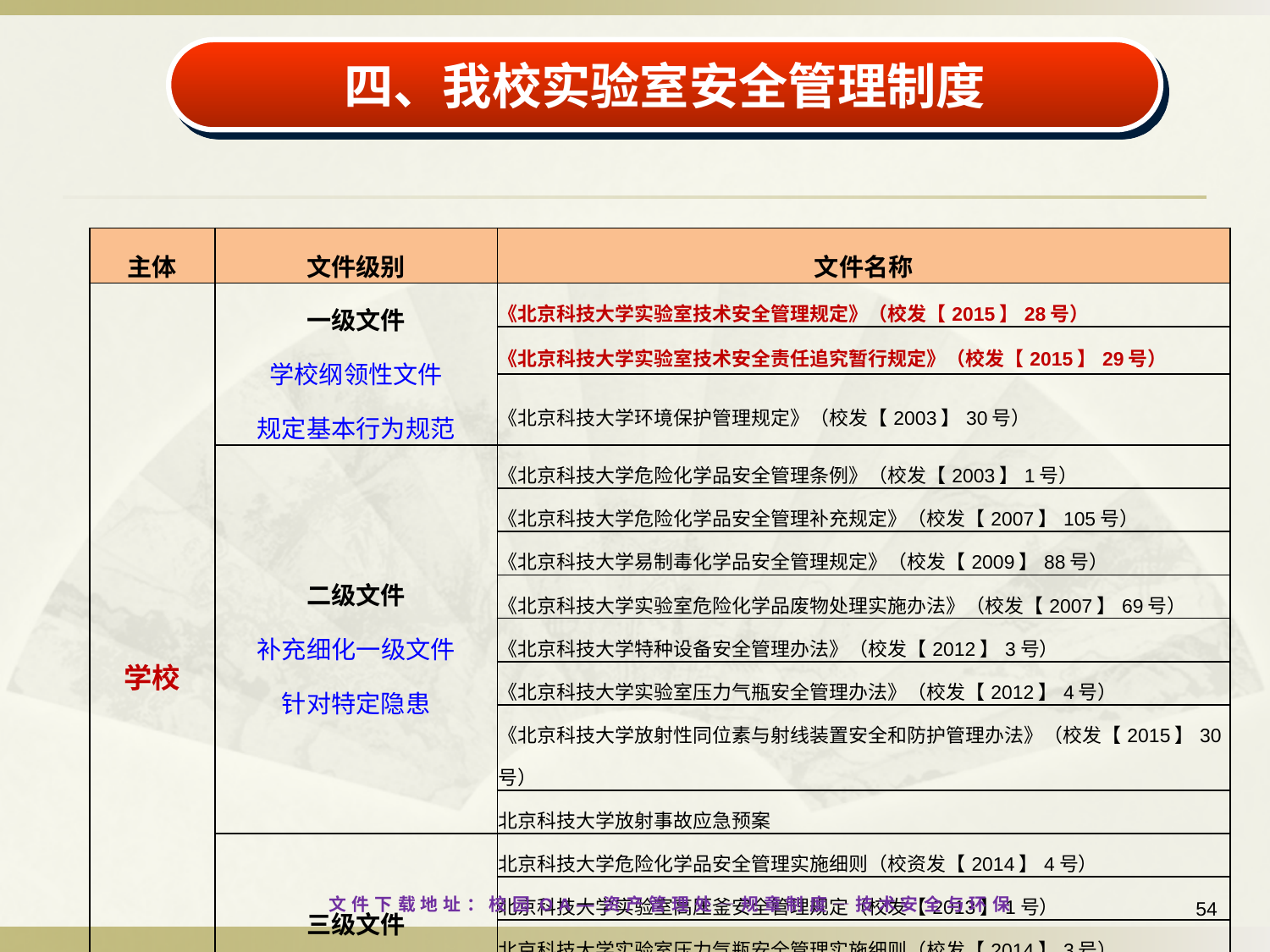

四、我校实验室安全管理制度
| 主体 | 文件级别 | 文件名称 |
| --- | --- | --- |
| 学校 | 一级文件 学校纲领性文件 规定基本行为规范 | 《北京科技大学实验室技术安全管理规定》（校发【2015】28号） |
|  |  | 《北京科技大学实验室技术安全责任追究暂行规定》（校发【2015】29号） |
|  |  | 《北京科技大学环境保护管理规定》（校发【2003】30号） |
|  | 二级文件 补充细化一级文件 针对特定隐患 | 《北京科技大学危险化学品安全管理条例》（校发【2003】1号） |
|  |  | 《北京科技大学危险化学品安全管理补充规定》（校发【2007】105号） |
|  |  | 《北京科技大学易制毒化学品安全管理规定》（校发【2009】88号） |
|  |  | 《北京科技大学实验室危险化学品废物处理实施办法》（校发【2007】69号） |
|  |  | 《北京科技大学特种设备安全管理办法》（校发【2012】3号） |
|  |  | 《北京科技大学实验室压力气瓶安全管理办法》（校发【2012】4号） |
|  |  | 《北京科技大学放射性同位素与射线装置安全和防护管理办法》（校发【2015】30号） |
|  |  | 北京科技大学放射事故应急预案 |
|  | 三级文件 实施细则、各类通知 | 北京科技大学危险化学品安全管理实施细则（校资发【2014】4号） |
|  |  | 北京科技大学实验室高压釜安全管理规定（校发【2013】1号） |
|  |  | 北京科技大学实验室压力气瓶安全管理实施细则（校发【2014】3号） |
|  |  | 关于进一步加强实验室安全管理的通知（校发【2014】2号） |
|  |  | 其他以校资发形式发布的文件 |
文件下载地址：校园OA—资产管理处—规章制度—技术安全与环保
54